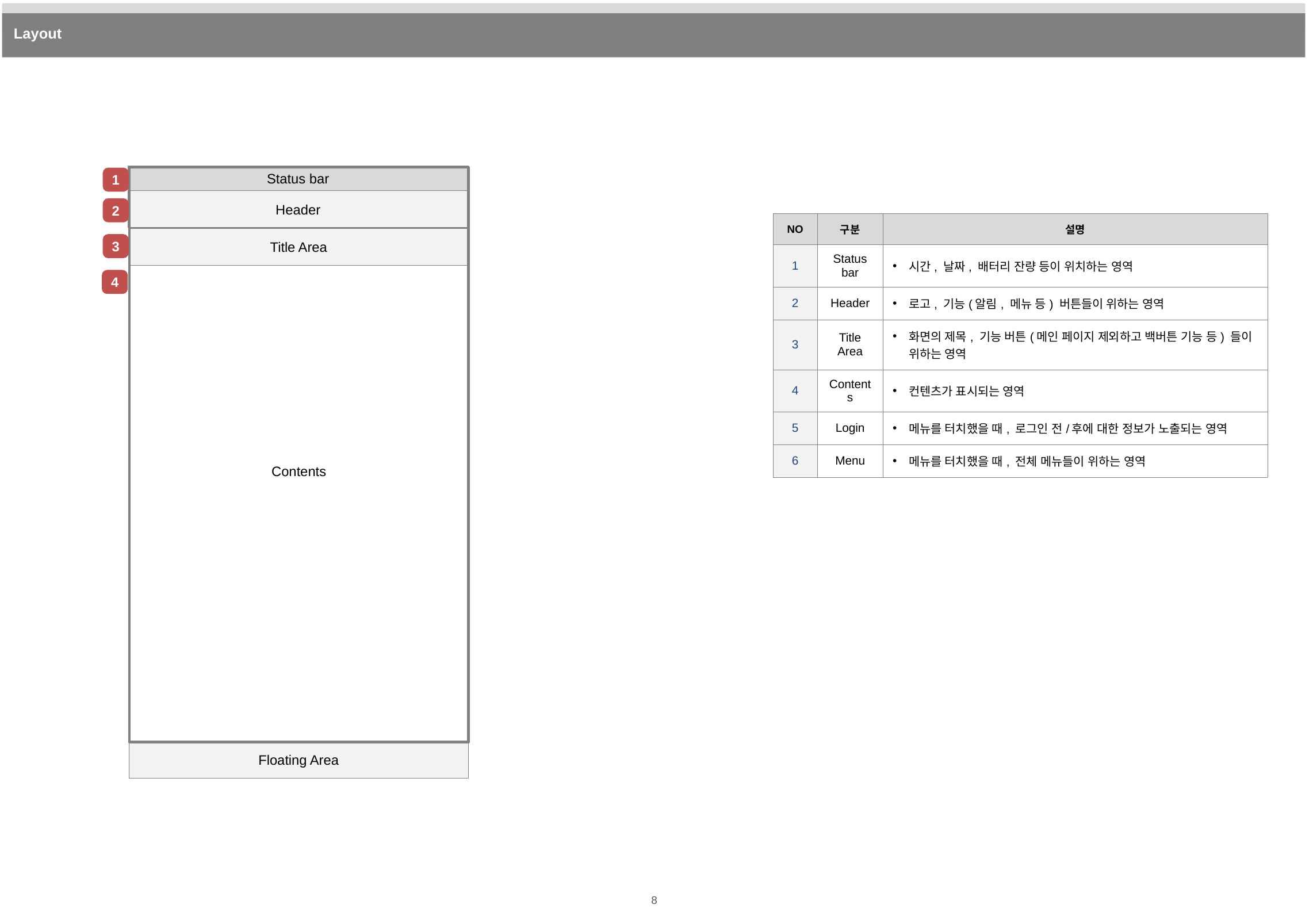

Layout
Status bar

Contents
1
Header
2
| NO | 구분 | 설명 |
| --- | --- | --- |
| 1 | Status bar | 시간, 날짜, 배터리 잔량 등이 위치하는 영역 |
| 2 | Header | 로고, 기능(알림, 메뉴 등) 버튼들이 위하는 영역 |
| 3 | Title Area | 화면의 제목, 기능 버튼(메인 페이지 제외하고 백버튼 기능 등) 들이 위하는 영역 |
| 4 | Contents | 컨텐츠가 표시되는 영역 |
| 5 | Login | 메뉴를 터치했을 때, 로그인 전/후에 대한 정보가 노출되는 영역 |
| 6 | Menu | 메뉴를 터치했을 때, 전체 메뉴들이 위하는 영역 |
Title Area
3
4
Floating Area
8